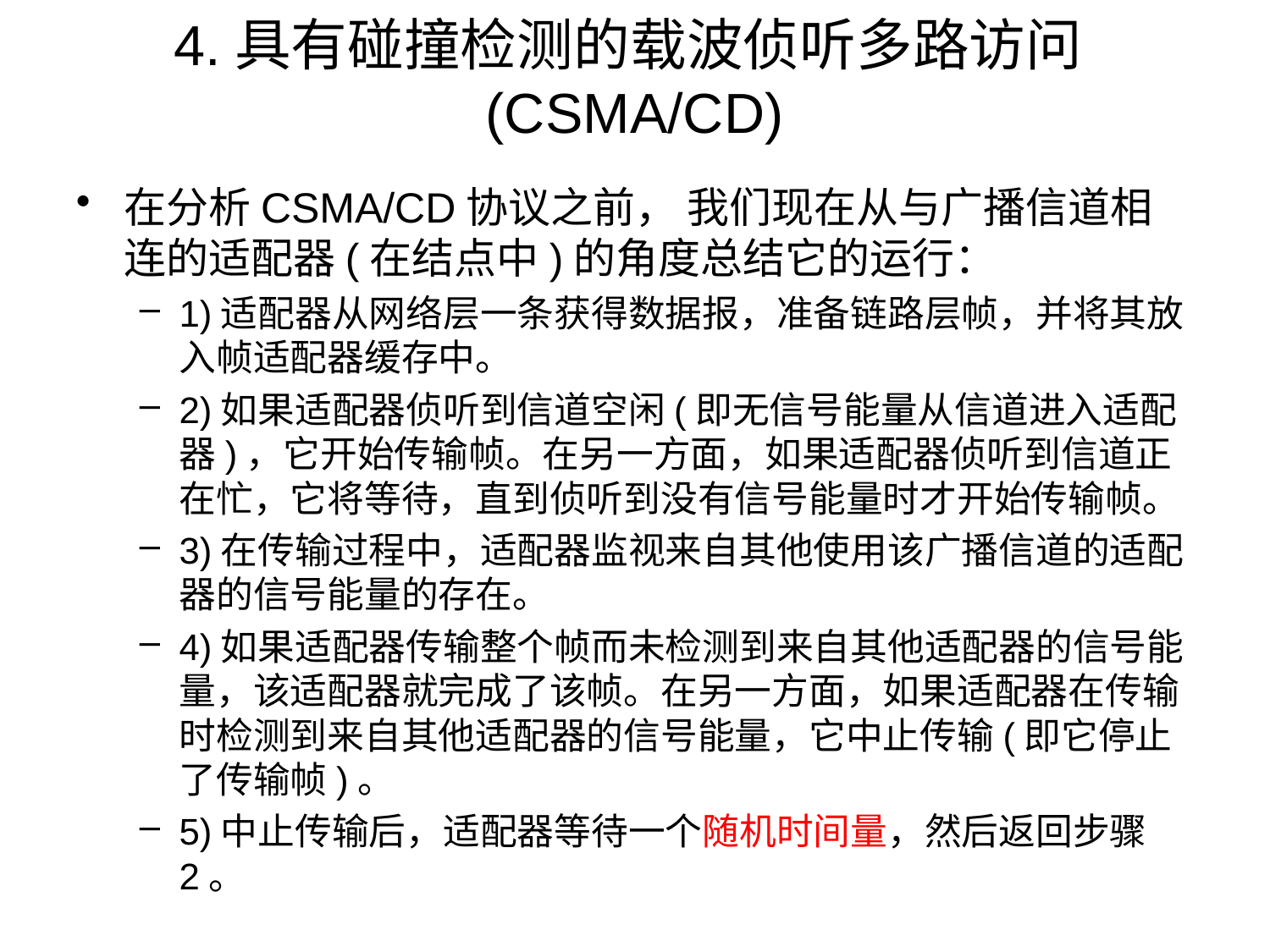

# 4.具有碰撞检测的载波侦听多路访问(CSMA/CD)
在分析CSMA/CD协议之前， 我们现在从与广播信道相连的适配器(在结点中)的角度总结它的运行：
1)适配器从网络层一条获得数据报，准备链路层帧，并将其放入帧适配器缓存中。
2)如果适配器侦听到信道空闲(即无信号能量从信道进入适配器)，它开始传输帧。在另一方面，如果适配器侦听到信道正在忙，它将等待，直到侦听到没有信号能量时才开始传输帧。
3)在传输过程中，适配器监视来自其他使用该广播信道的适配器的信号能量的存在。
4)如果适配器传输整个帧而未检测到来自其他适配器的信号能量，该适配器就完成了该帧。在另一方面，如果适配器在传输时检测到来自其他适配器的信号能量，它中止传输(即它停止了传输帧)。
5)中止传输后，适配器等待一个随机时间量，然后返回步骤2。